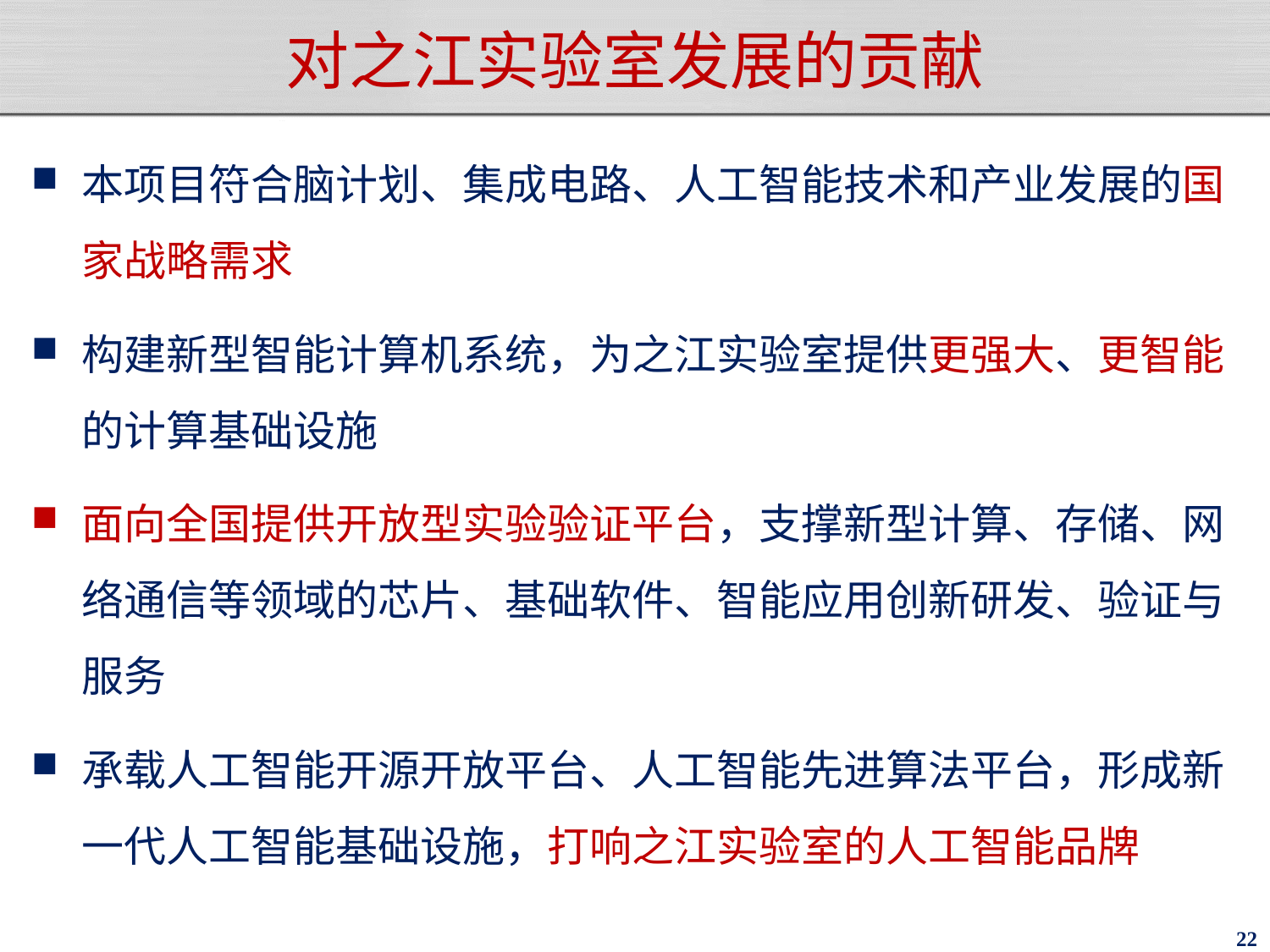

# 对之江实验室发展的贡献
本项目符合脑计划、集成电路、人工智能技术和产业发展的国家战略需求
构建新型智能计算机系统，为之江实验室提供更强大、更智能的计算基础设施
面向全国提供开放型实验验证平台，支撑新型计算、存储、网络通信等领域的芯片、基础软件、智能应用创新研发、验证与服务
承载人工智能开源开放平台、人工智能先进算法平台，形成新一代人工智能基础设施，打响之江实验室的人工智能品牌

22